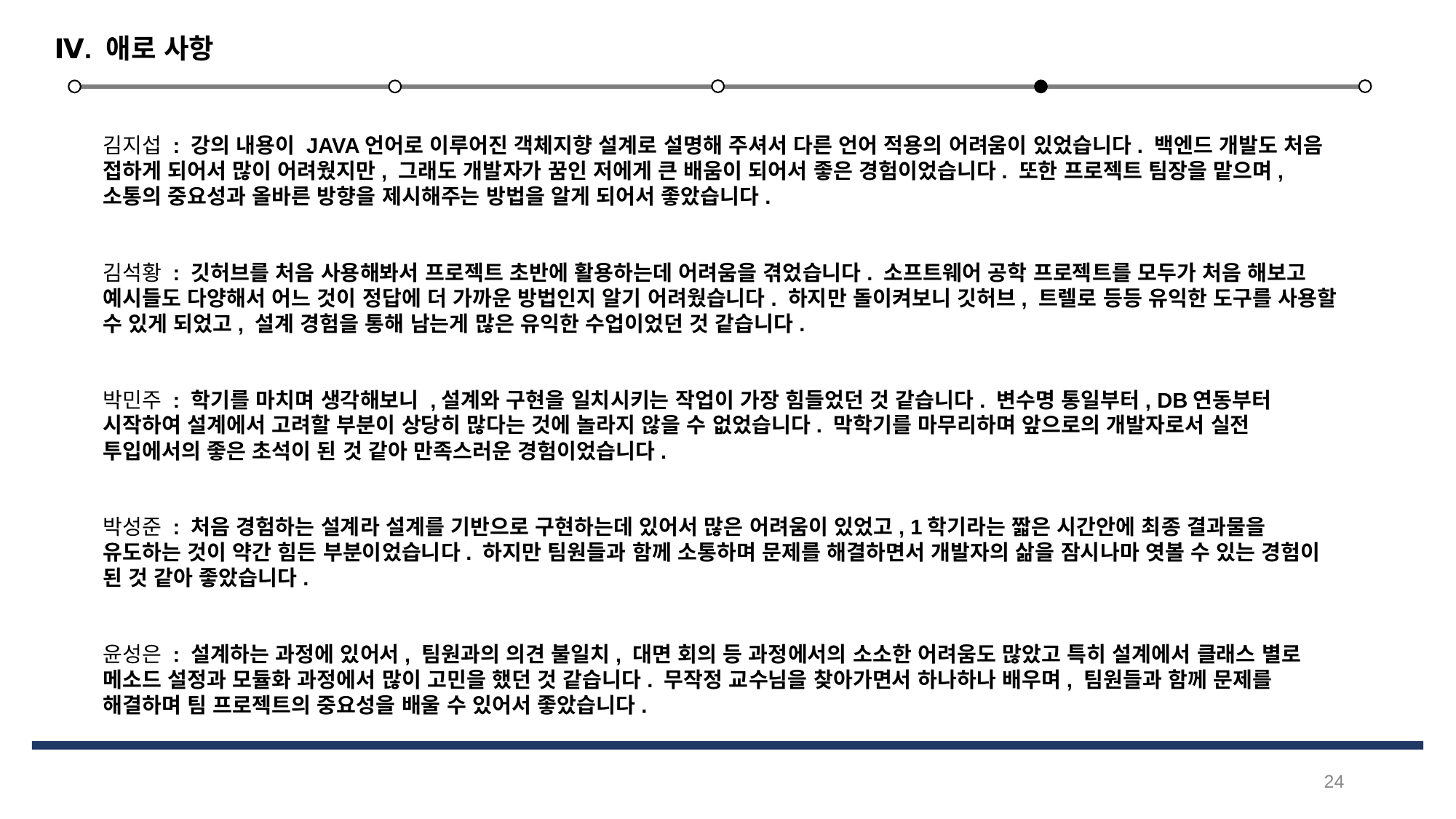

Ⅳ. 애로 사항

김지섭 : 강의 내용이 JAVA언어로 이루어진 객체지향 설계로 설명해 주셔서 다른 언어 적용의 어려움이 있었습니다. 백엔드 개발도 처음 접하게 되어서 많이 어려웠지만, 그래도 개발자가 꿈인 저에게 큰 배움이 되어서 좋은 경험이었습니다. 또한 프로젝트 팀장을 맡으며, 소통의 중요성과 올바른 방향을 제시해주는 방법을 알게 되어서 좋았습니다.

김석황 : 깃허브를 처음 사용해봐서 프로젝트 초반에 활용하는데 어려움을 겪었습니다. 소프트웨어 공학 프로젝트를 모두가 처음 해보고 예시들도 다양해서 어느 것이 정답에 더 가까운 방법인지 알기 어려웠습니다. 하지만 돌이켜보니 깃허브, 트렐로 등등 유익한 도구를 사용할 수 있게 되었고, 설계 경험을 통해 남는게 많은 유익한 수업이었던 것 같습니다.

박민주 : 학기를 마치며 생각해보니 ,설계와 구현을 일치시키는 작업이 가장 힘들었던 것 같습니다. 변수명 통일부터, DB연동부터 시작하여 설계에서 고려할 부분이 상당히 많다는 것에 놀라지 않을 수 없었습니다. 막학기를 마무리하며 앞으로의 개발자로서 실전 투입에서의 좋은 초석이 된 것 같아 만족스러운 경험이었습니다.

박성준 : 처음 경험하는 설계라 설계를 기반으로 구현하는데 있어서 많은 어려움이 있었고, 1학기라는 짧은 시간안에 최종 결과물을 유도하는 것이 약간 힘든 부분이었습니다. 하지만 팀원들과 함께 소통하며 문제를 해결하면서 개발자의 삶을 잠시나마 엿볼 수 있는 경험이 된 것 같아 좋았습니다.

윤성은 : 설계하는 과정에 있어서, 팀원과의 의견 불일치, 대면 회의 등 과정에서의 소소한 어려움도 많았고 특히 설계에서 클래스 별로 메소드 설정과 모듈화 과정에서 많이 고민을 했던 것 같습니다. 무작정 교수님을 찾아가면서 하나하나 배우며, 팀원들과 함께 문제를 해결하며 팀 프로젝트의 중요성을 배울 수 있어서 좋았습니다.

24